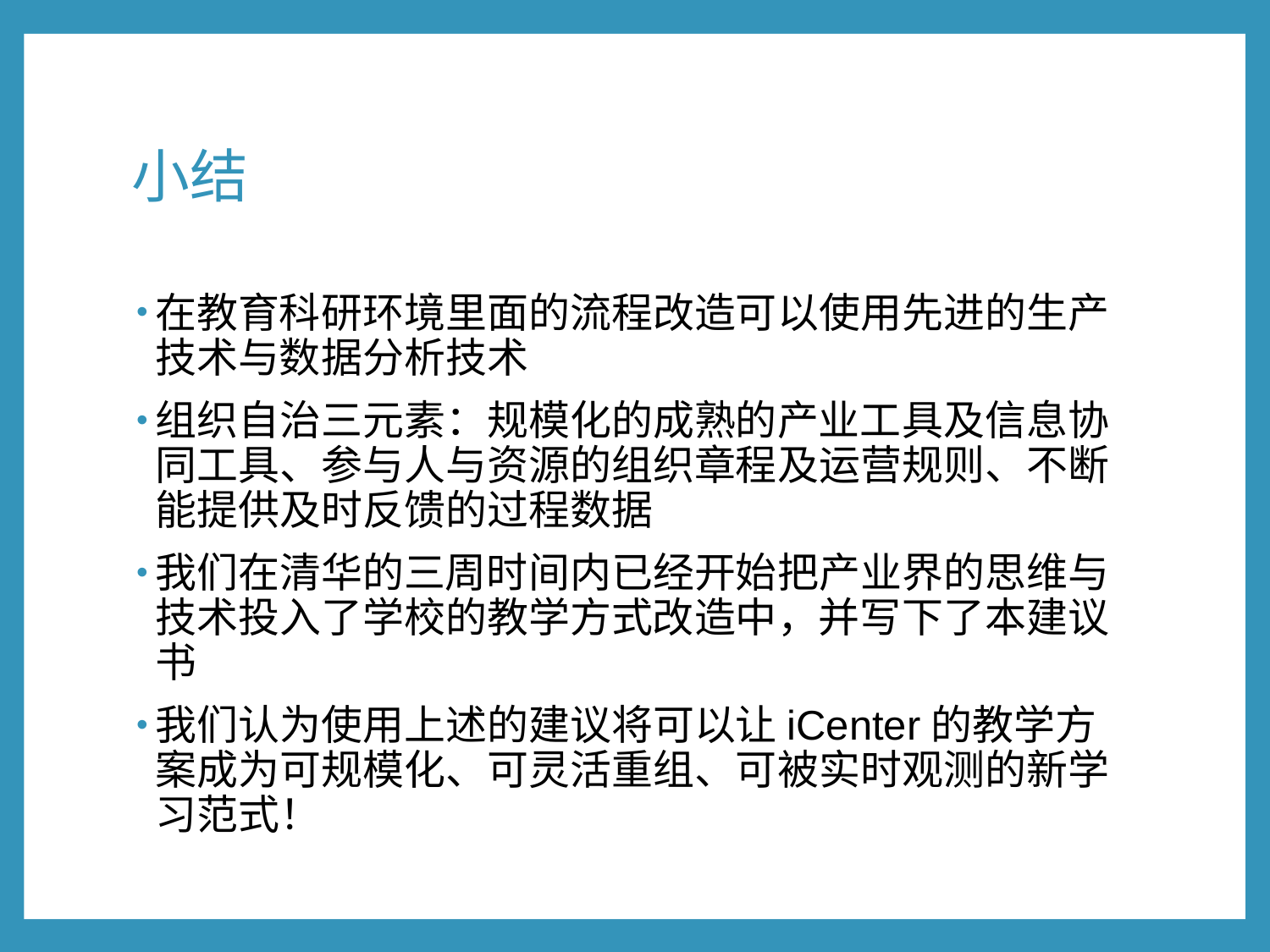

# 小结
在教育科研环境里面的流程改造可以使用先进的生产技术与数据分析技术
组织自治三元素：规模化的成熟的产业工具及信息协同工具、参与人与资源的组织章程及运营规则、不断能提供及时反馈的过程数据
我们在清华的三周时间内已经开始把产业界的思维与技术投入了学校的教学方式改造中，并写下了本建议书
我们认为使用上述的建议将可以让iCenter的教学方案成为可规模化、可灵活重组、可被实时观测的新学习范式！